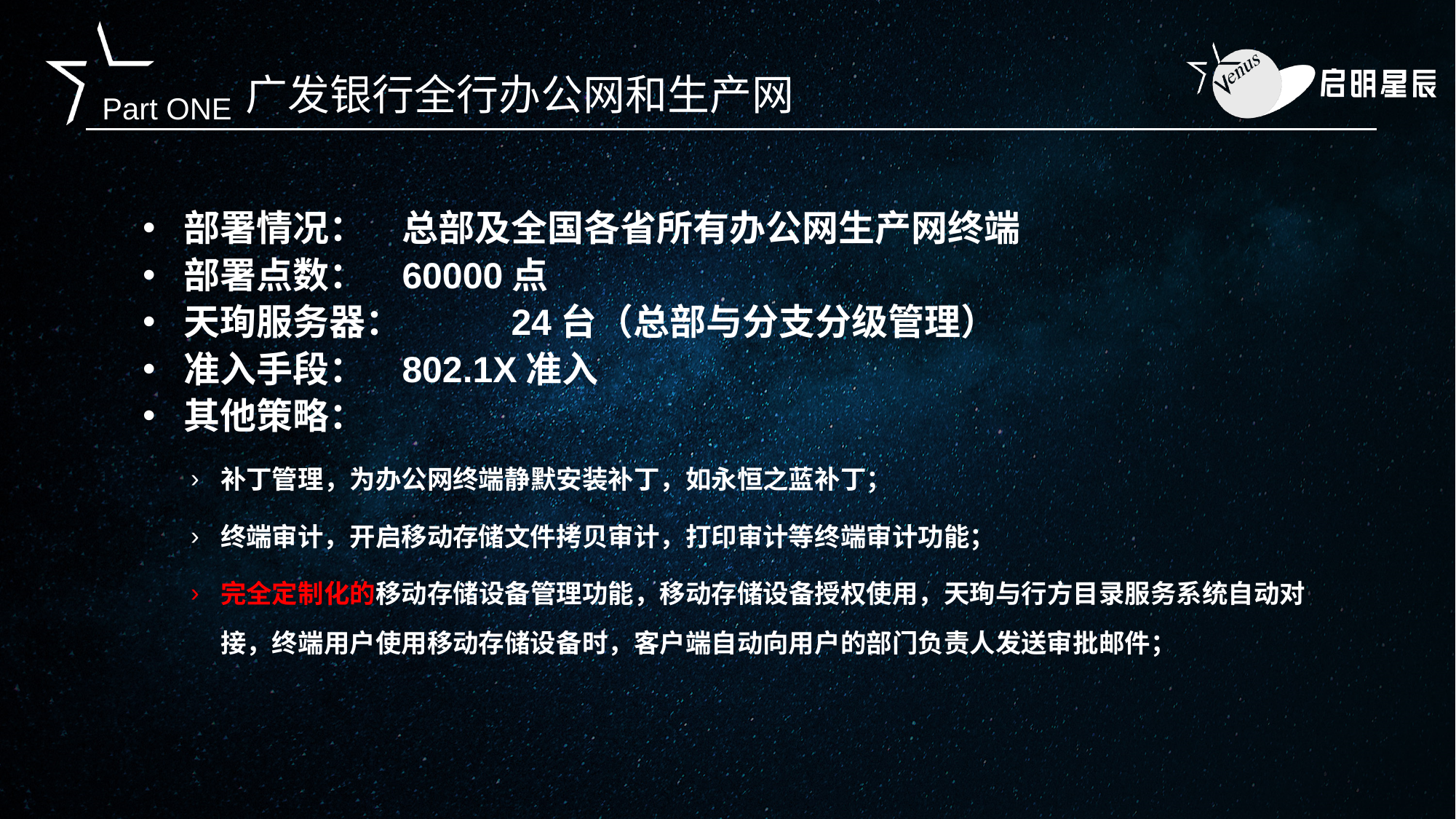

# 广发银行全行办公网和生产网
部署情况：	总部及全国各省所有办公网生产网终端
部署点数：	60000点
天珣服务器：	24台（总部与分支分级管理）
准入手段：	802.1X准入
其他策略：
补丁管理，为办公网终端静默安装补丁，如永恒之蓝补丁；
终端审计，开启移动存储文件拷贝审计，打印审计等终端审计功能；
完全定制化的移动存储设备管理功能，移动存储设备授权使用，天珣与行方目录服务系统自动对接，终端用户使用移动存储设备时，客户端自动向用户的部门负责人发送审批邮件；